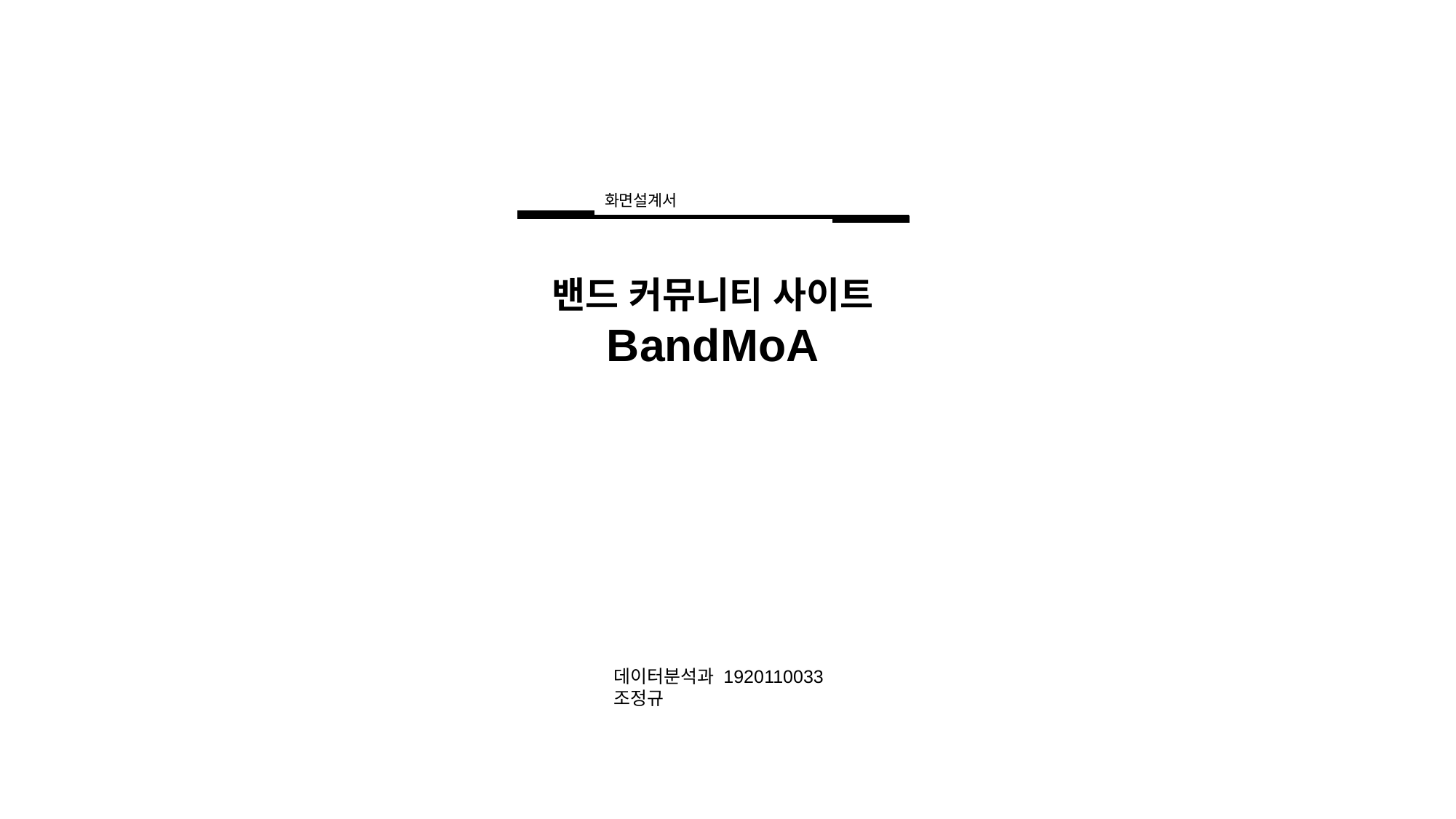

화면설계서

밴드 커뮤니티 사이트
BandMoA
데이터분석과 1920110033
조정규